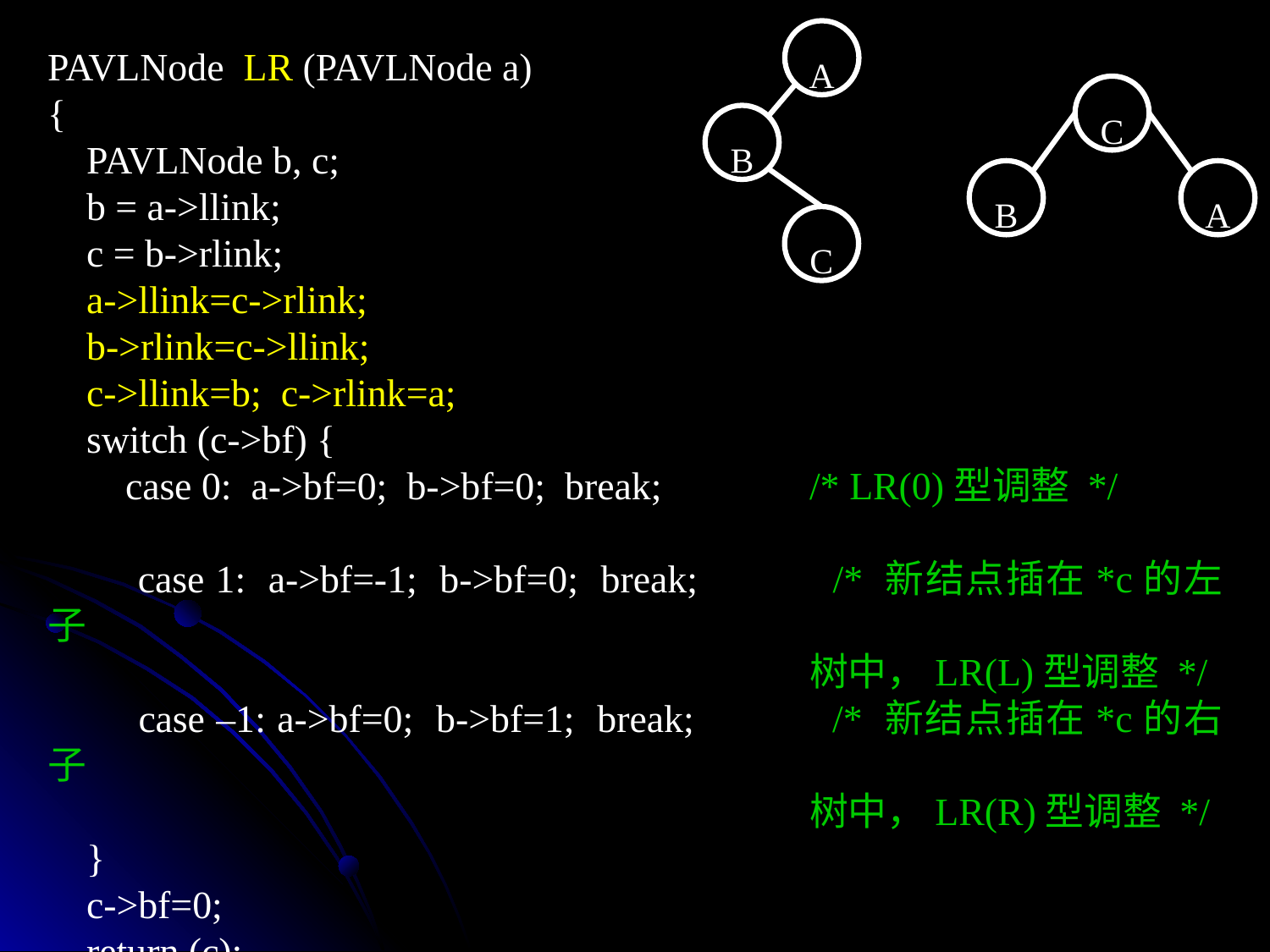

A

B

C
PAVLNode  LR (PAVLNode a)
{
    PAVLNode b, c;
    b = a->llink;
    c = b->rlink;
    a->llink=c->rlink;
    b->rlink=c->llink;
    c->llink=b;  c->rlink=a;
    switch (c->bf) {
        case 0:  a->bf=0;  b->bf=0;  break;		/* LR(0)型调整 */

        case 1:  a->bf=-1;  b->bf=0;  break;		/* 新结点插在*c的左子
						树中，LR(L)型调整 */
        case –1: a->bf=0;  b->bf=1;  break;		/* 新结点插在*c的右子
						树中，LR(R)型调整 */
    }
    c->bf=0;
    return (c);
}

C

B

A